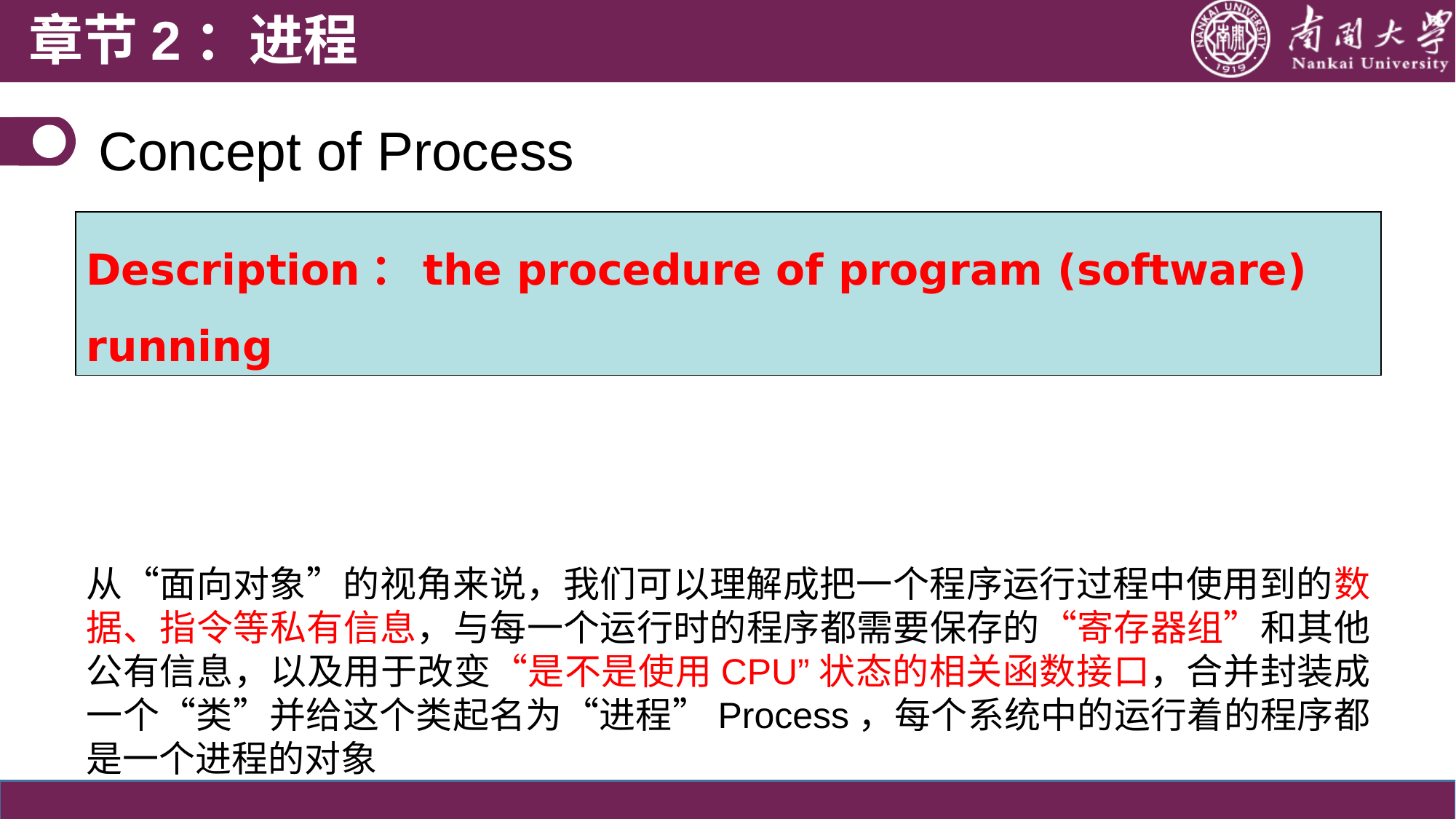

章节2：进程
Concept of Process

Description：the procedure of program (software) running
从“面向对象”的视角来说，我们可以理解成把一个程序运行过程中使用到的数据、指令等私有信息，与每一个运行时的程序都需要保存的“寄存器组”和其他公有信息，以及用于改变“是不是使用CPU”状态的相关函数接口，合并封装成一个“类”并给这个类起名为“进程”Process，每个系统中的运行着的程序都是一个进程的对象